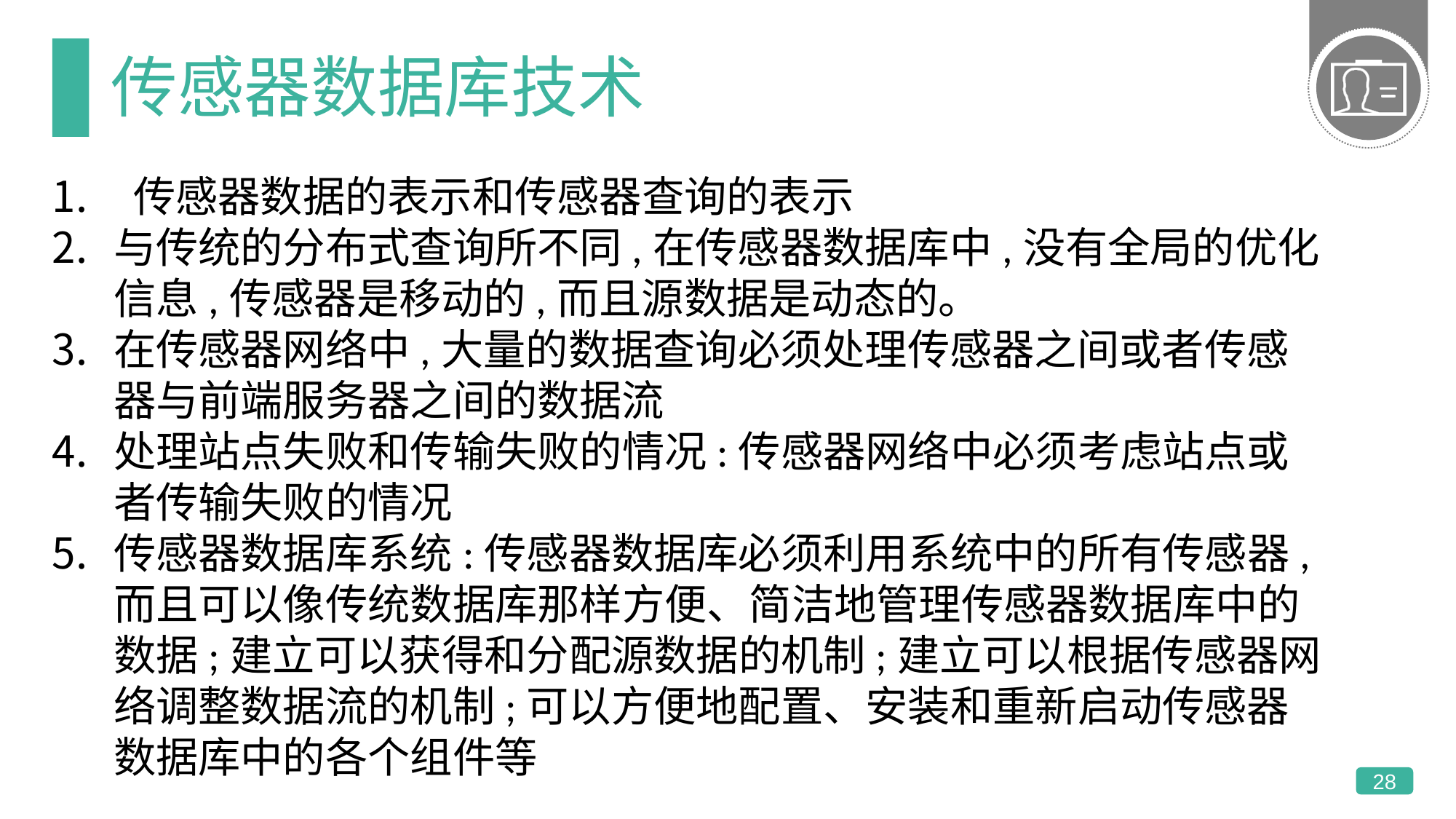

# 传感器数据库技术
 传感器数据的表示和传感器查询的表示
与传统的分布式查询所不同,在传感器数据库中,没有全局的优化信息,传感器是移动的,而且源数据是动态的。
在传感器网络中,大量的数据查询必须处理传感器之间或者传感器与前端服务器之间的数据流
处理站点失败和传输失败的情况:传感器网络中必须考虑站点或者传输失败的情况
传感器数据库系统:传感器数据库必须利用系统中的所有传感器,而且可以像传统数据库那样方便、简洁地管理传感器数据库中的数据;建立可以获得和分配源数据的机制;建立可以根据传感器网络调整数据流的机制;可以方便地配置、安装和重新启动传感器数据库中的各个组件等

28